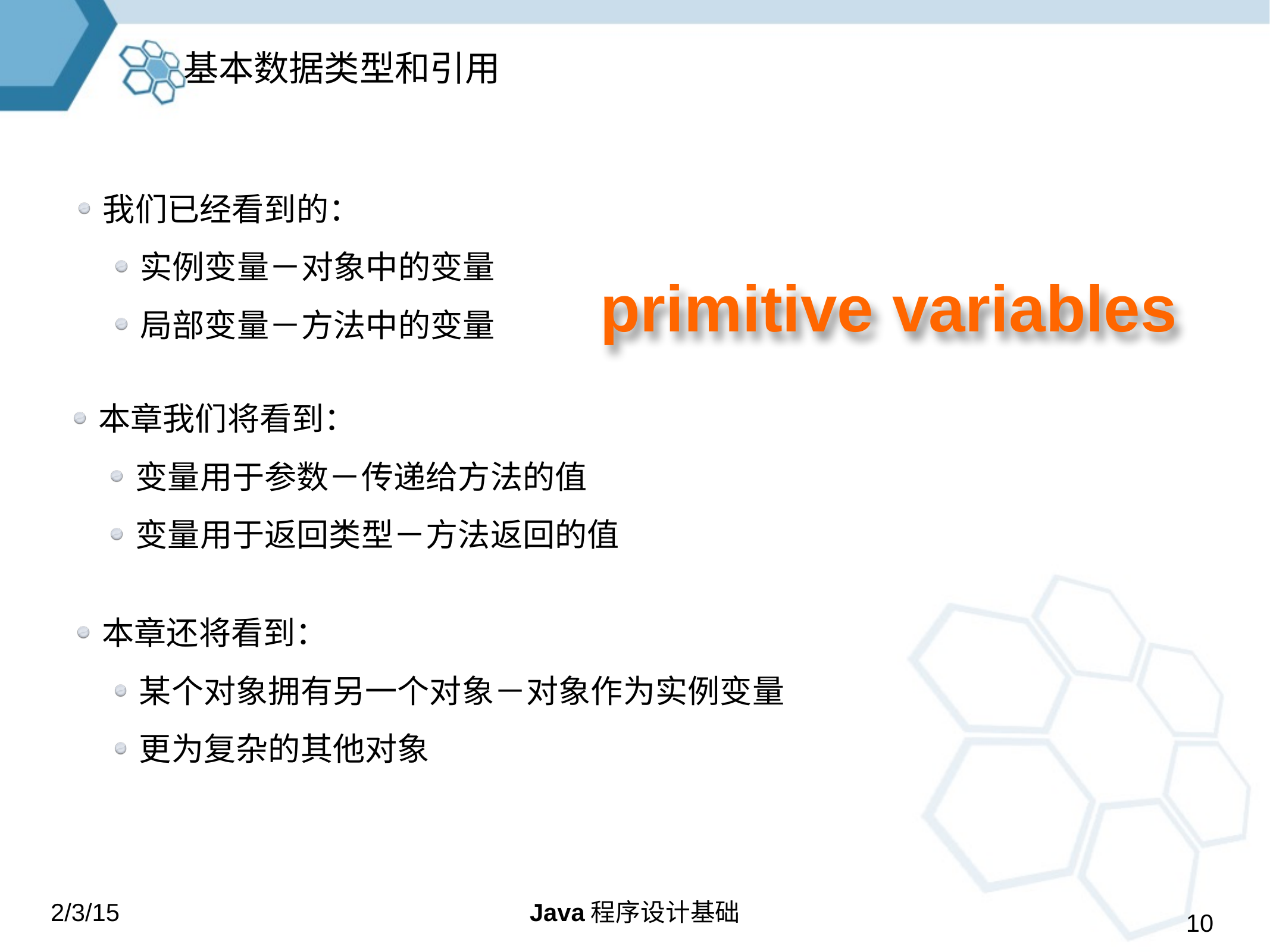

基本数据类型和引用
我们已经看到的：
实例变量－对象中的变量
局部变量－方法中的变量
primitive variables
本章我们将看到：
变量用于参数－传递给方法的值
变量用于返回类型－方法返回的值
本章还将看到：
某个对象拥有另一个对象－对象作为实例变量
更为复杂的其他对象
2/3/15
Java程序设计基础
10